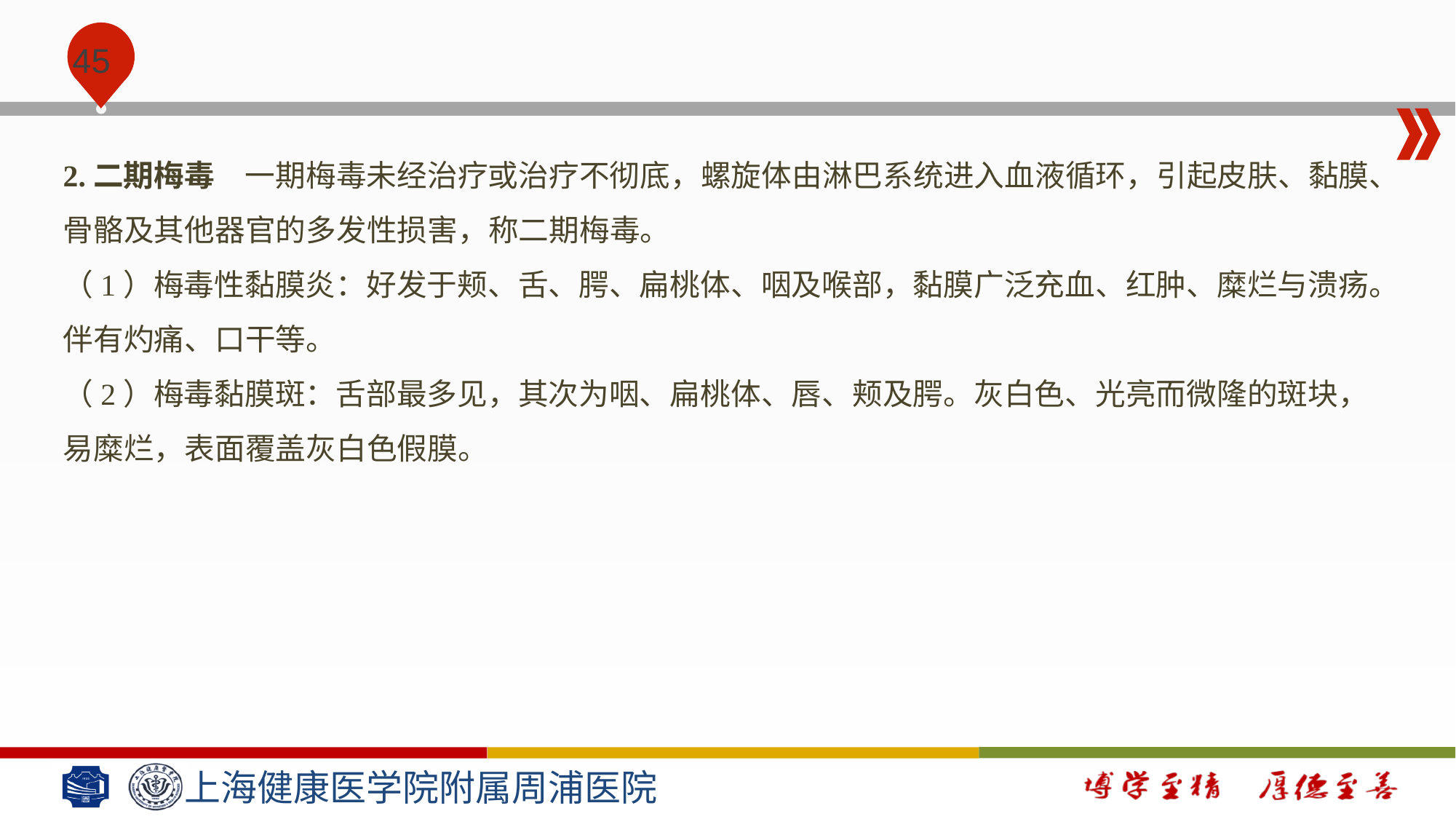

#
2.二期梅毒　一期梅毒未经治疗或治疗不彻底，螺旋体由淋巴系统进入血液循环，引起皮肤、黏膜、骨骼及其他器官的多发性损害，称二期梅毒。
（1）梅毒性黏膜炎：好发于颊、舌、腭、扁桃体、咽及喉部，黏膜广泛充血、红肿、糜烂与溃疡。伴有灼痛、口干等。
（2）梅毒黏膜斑：舌部最多见，其次为咽、扁桃体、唇、颊及腭。灰白色、光亮而微隆的斑块，易糜烂，表面覆盖灰白色假膜。